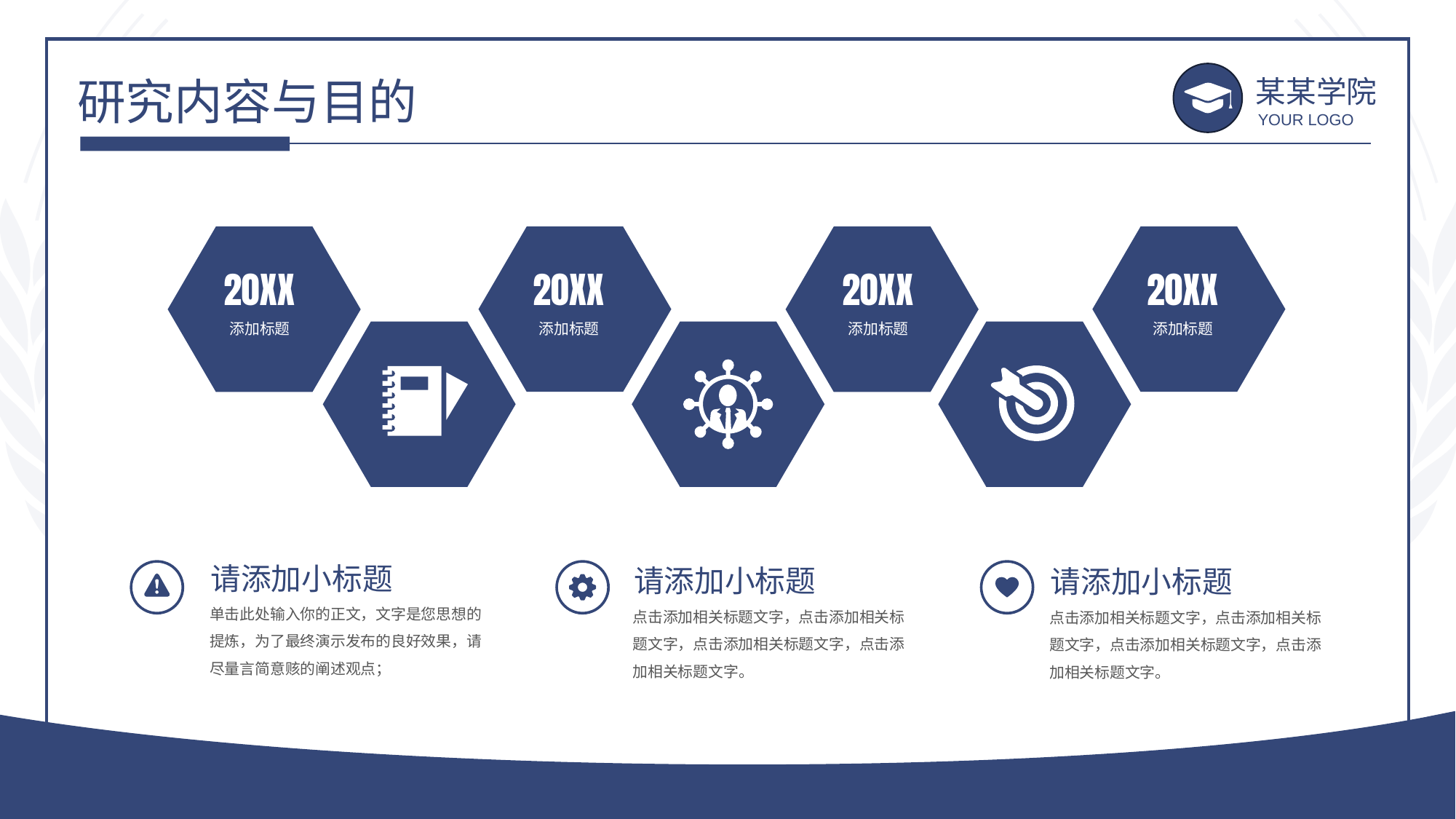

研究内容与目的
某某学院

YOUR LOGO

20XX
添加标题

20XX
添加标题

20XX
添加标题

20XX
添加标题

请添加小标题
单击此处输入你的正文，文字是您思想的提炼，为了最终演示发布的良好效果，请尽量言简意赅的阐述观点；
请添加小标题
点击添加相关标题文字，点击添加相关标题文字，点击添加相关标题文字，点击添加相关标题文字。
请添加小标题
点击添加相关标题文字，点击添加相关标题文字，点击添加相关标题文字，点击添加相关标题文字。